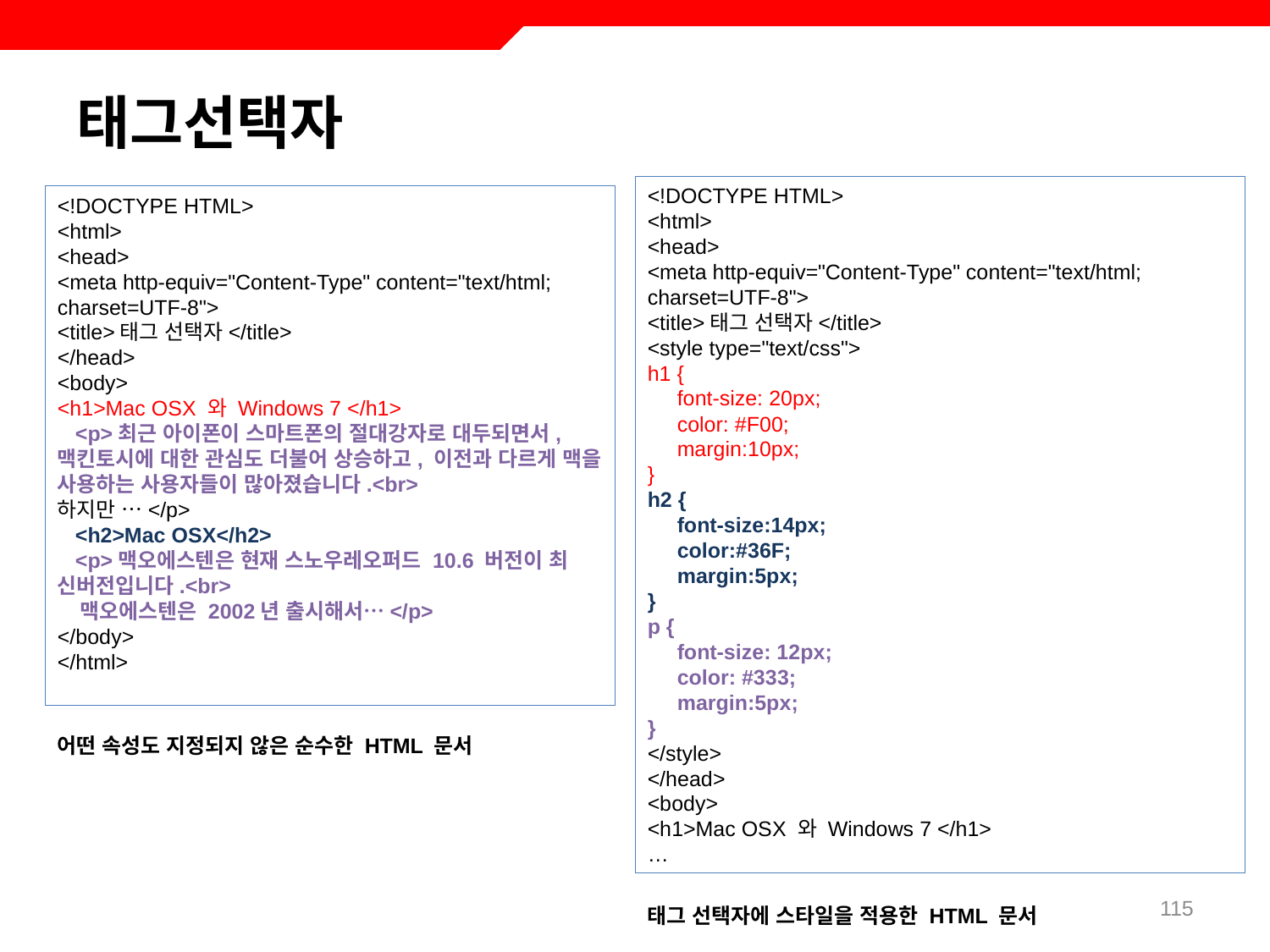

# 태그선택자
<!DOCTYPE HTML>
<html>
<head>
<meta http-equiv="Content-Type" content="text/html; charset=UTF-8">
<title>태그 선택자</title>
<style type="text/css">
h1 {
     font-size: 20px;
     color: #F00;
     margin:10px;
}
h2 {
     font-size:14px;
     color:#36F;
     margin:5px;
}
p {
     font-size: 12px;
     color: #333;
     margin:5px;
}
</style>
</head>
<body>
<h1>Mac OSX 와 Windows 7 </h1>
…
<!DOCTYPE HTML>
<html>
<head>
<meta http-equiv="Content-Type" content="text/html; charset=UTF-8">
<title>태그 선택자</title>
</head>
<body>
<h1>Mac OSX 와 Windows 7 </h1>
   <p>최근 아이폰이 스마트폰의 절대강자로 대두되면서,  맥킨토시에 대한 관심도 더불어 상승하고, 이전과 다르게 맥을 사용하는 사용자들이 많아졌습니다.<br>
하지만 …</p>
   <h2>Mac OSX</h2>
   <p>맥오에스텐은 현재 스노우레오퍼드 10.6 버전이 최 신버전입니다.<br>
   맥오에스텐은 2002년 출시해서…</p>
</body>
</html>

어떤 속성도 지정되지 않은 순수한 HTML 문서
115
태그 선택자에 스타일을 적용한 HTML 문서